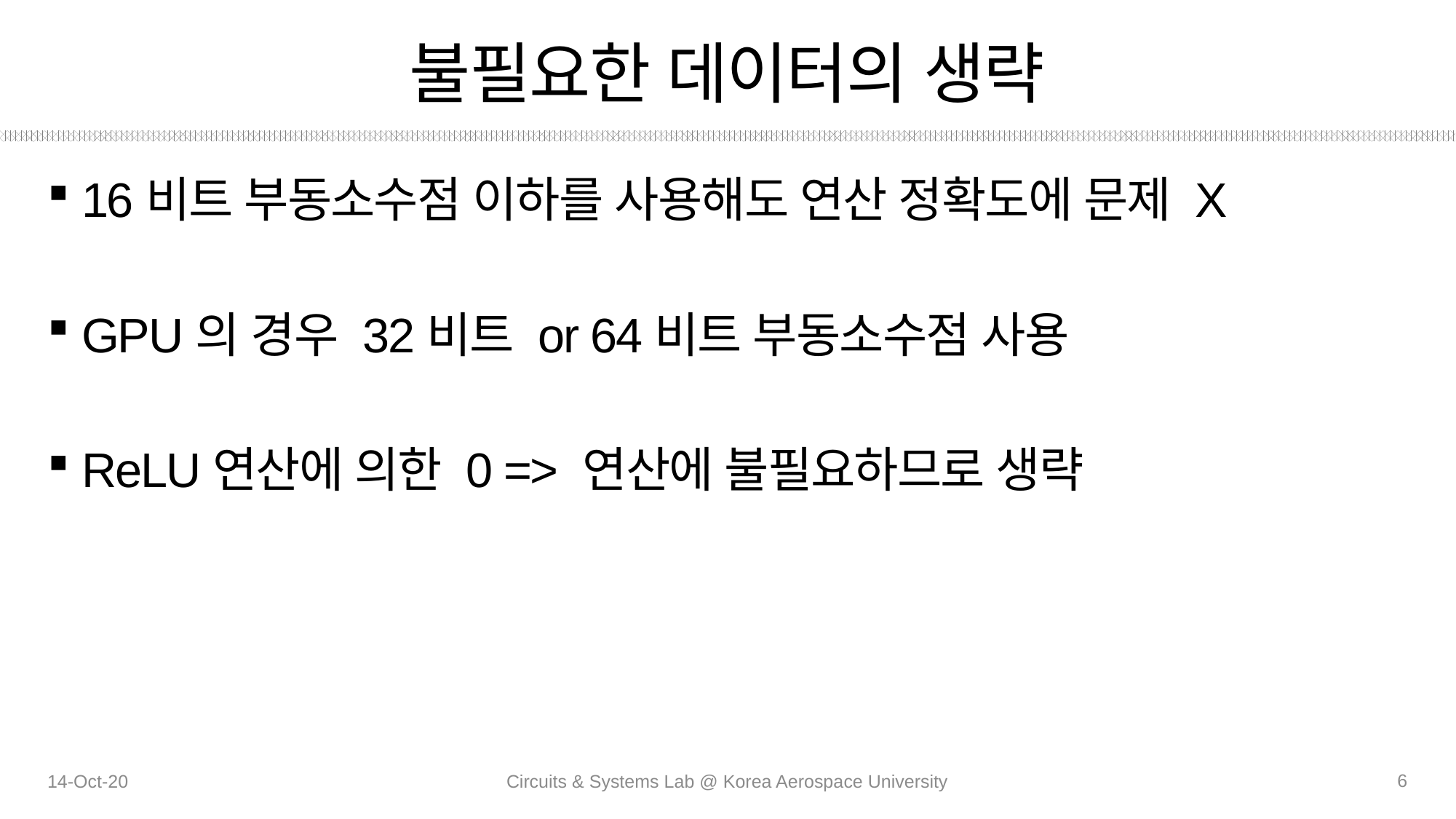

# 불필요한 데이터의 생략
16비트 부동소수점 이하를 사용해도 연산 정확도에 문제 X

GPU의 경우 32비트 or 64비트 부동소수점 사용

ReLU연산에 의한 0 => 연산에 불필요하므로 생략
6
14-Oct-20
Circuits & Systems Lab @ Korea Aerospace University